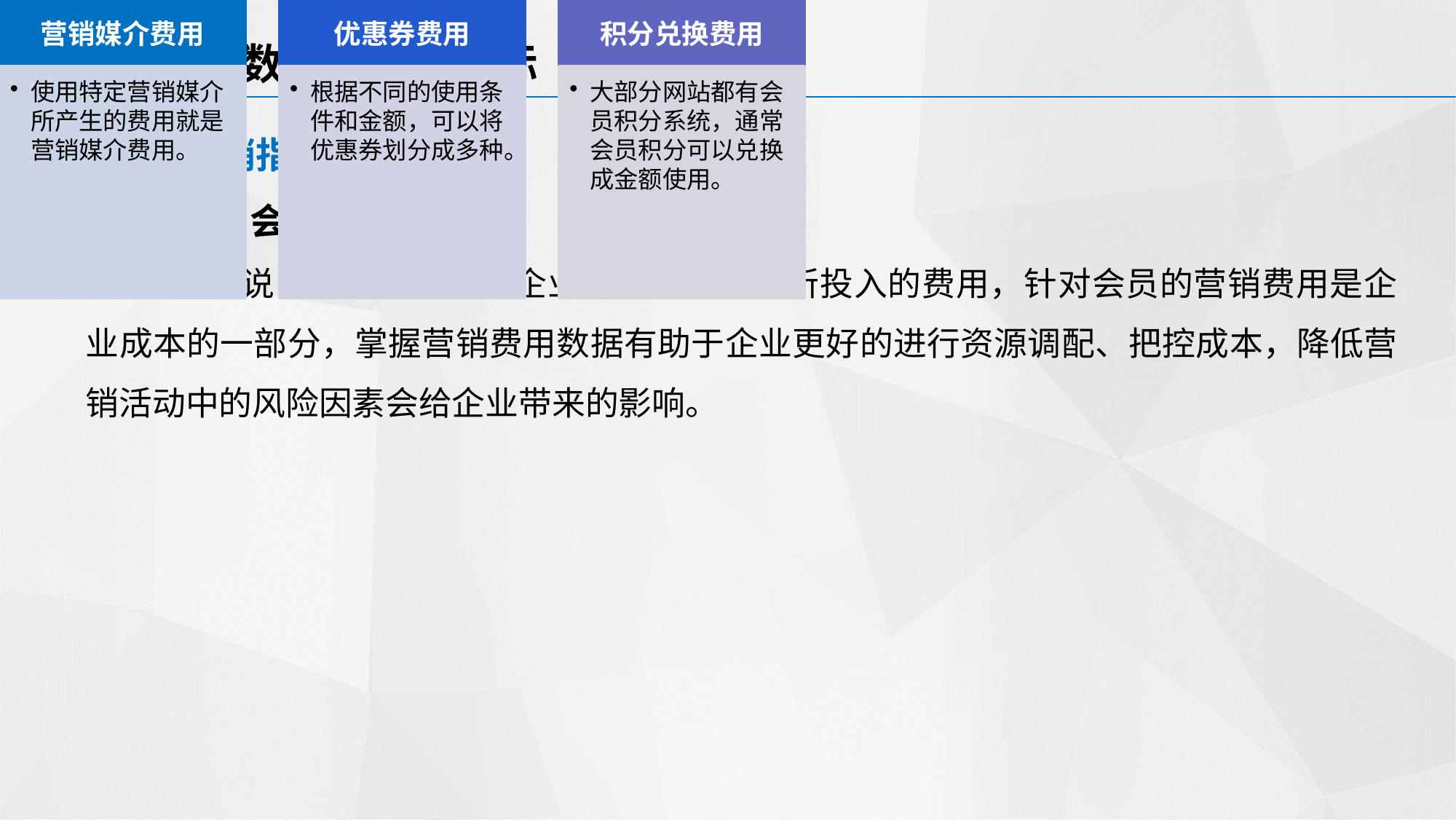

# 会员数据化运营指标
会员营销指标
（2）会员营销费用
这里所说的营销费用特指企业进行会员营销所投入的费用，针对会员的营销费用是企业成本的一部分，掌握营销费用数据有助于企业更好的进行资源调配、把控成本，降低营销活动中的风险因素会给企业带来的影响。
营销媒介费用
使用特定营销媒介所产生的费用就是营销媒介费用。
优惠券费用
根据不同的使用条件和金额，可以将优惠券划分成多种。
积分兑换费用
大部分网站都有会员积分系统，通常会员积分可以兑换成金额使用。